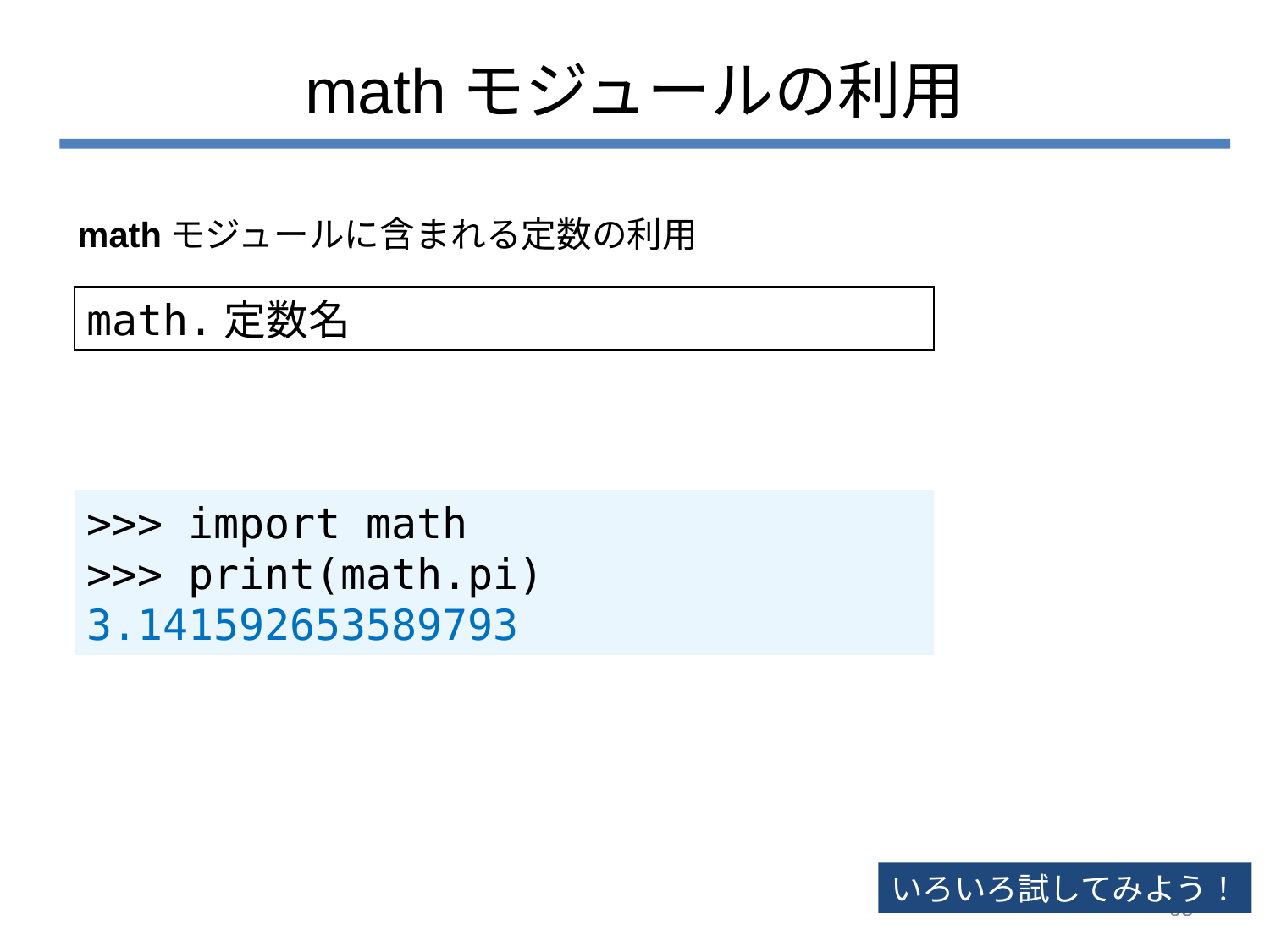

# mathモジュールの利用
mathモジュールに含まれる定数の利用
math.定数名
>>> import math
>>> print(math.pi)
3.141592653589793
いろいろ試してみよう！
68